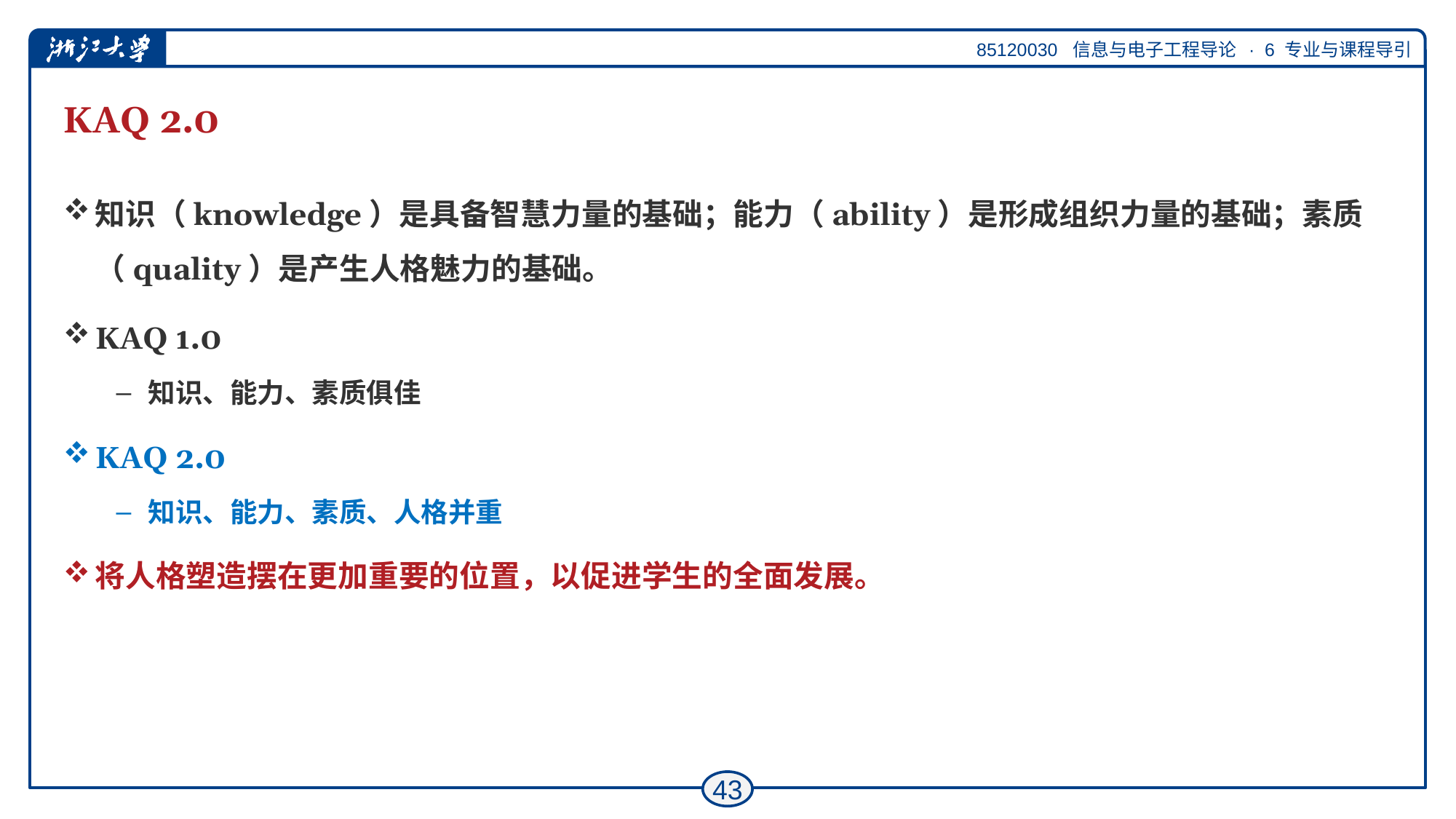

# KAQ 2.0
知识（knowledge）是具备智慧力量的基础；能力（ability）是形成组织力量的基础；素质（quality）是产生人格魅力的基础。
KAQ 1.0
知识、能力、素质俱佳
KAQ 2.0
知识、能力、素质、人格并重
将人格塑造摆在更加重要的位置，以促进学生的全面发展。​